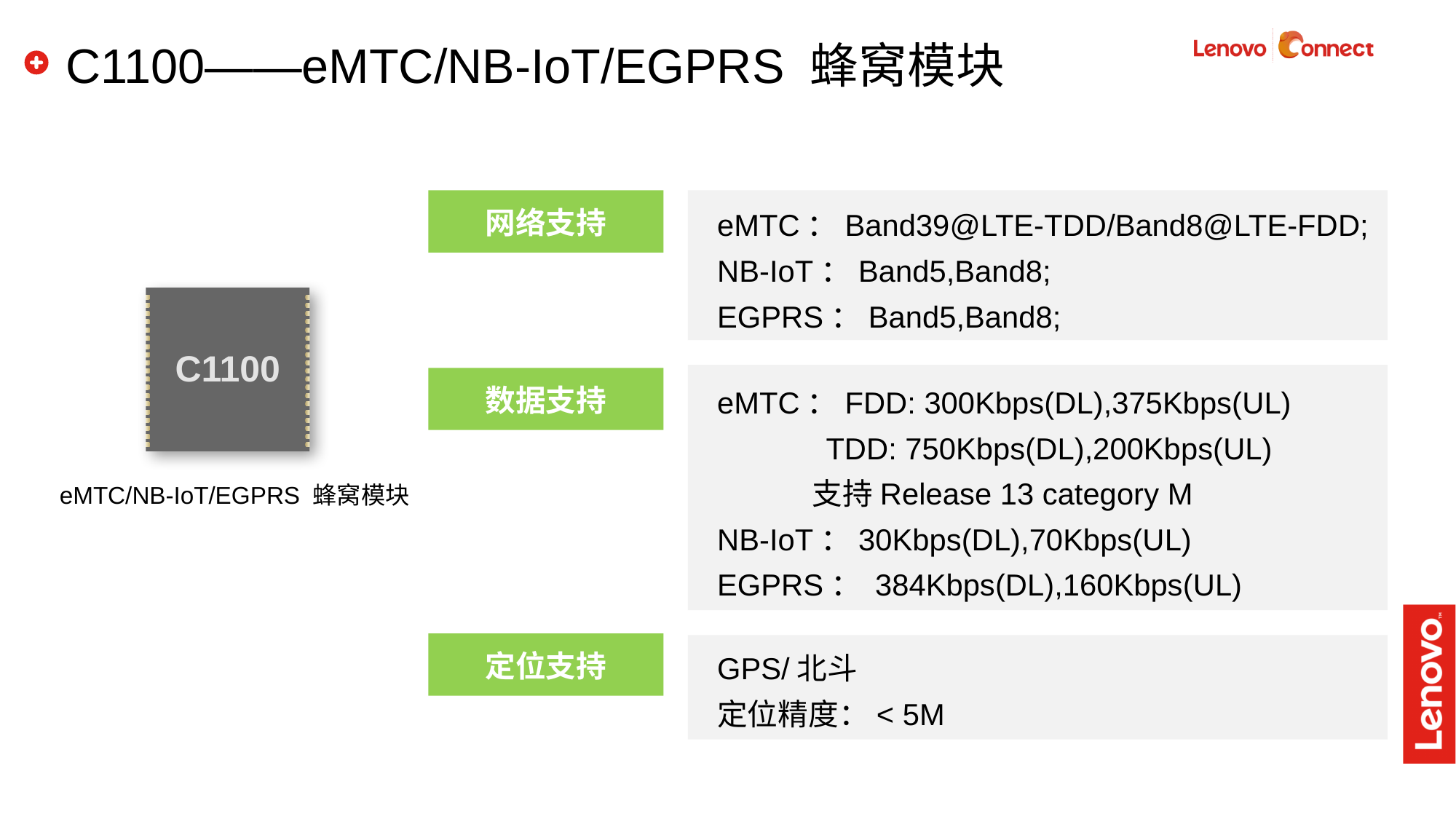

2018 Lenovo Internal. All rights reserved.
# C1100——eMTC/NB-IoT/EGPRS 蜂窝模块

eMTC：Band39@LTE-TDD/Band8@LTE-FDD;
NB-IoT：Band5,Band8;
EGPRS：Band5,Band8;
网络支持

C1100

eMTC：FDD: 300Kbps(DL),375Kbps(UL)
             TDD: 750Kbps(DL),200Kbps(UL)
             支持Release 13 category M
NB-IoT：30Kbps(DL),70Kbps(UL)
EGPRS： 384Kbps(DL),160Kbps(UL)
数据支持
eMTC/NB-IoT/EGPRS 蜂窝模块

GPS/北斗
定位精度：< 5M
定位支持